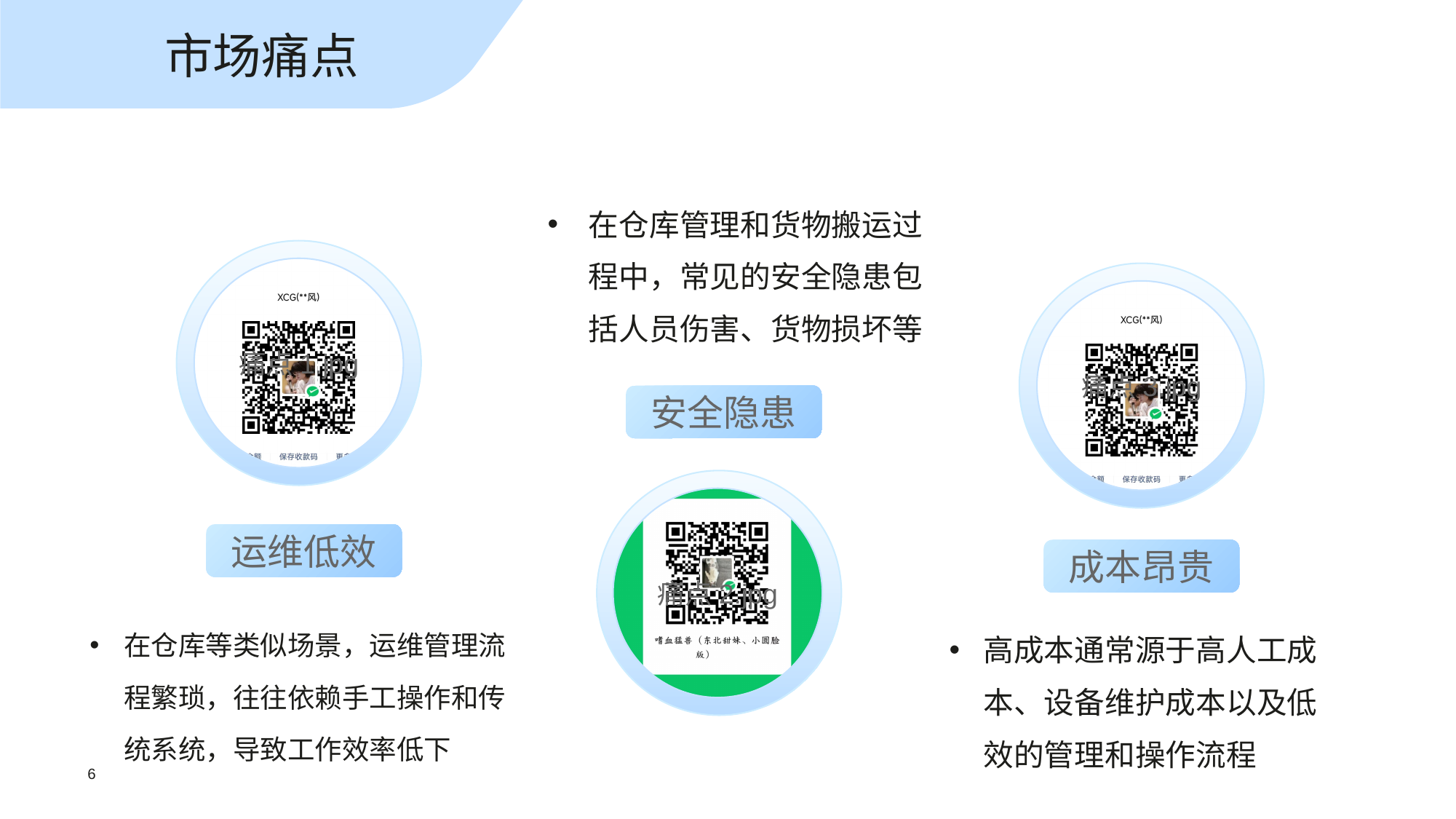

市场痛点

在仓库管理和货物搬运过程中，常见的安全隐患包括人员伤害、货物损坏等

痛点1.jpg

痛点3.jpg
安全隐患

痛点2.jpg
运维低效
成本昂贵
在仓库等类似场景，运维管理流程繁琐，往往依赖手工操作和传统系统，导致工作效率低下
高成本通常源于高人工成本、设备维护成本以及低效的管理和操作流程